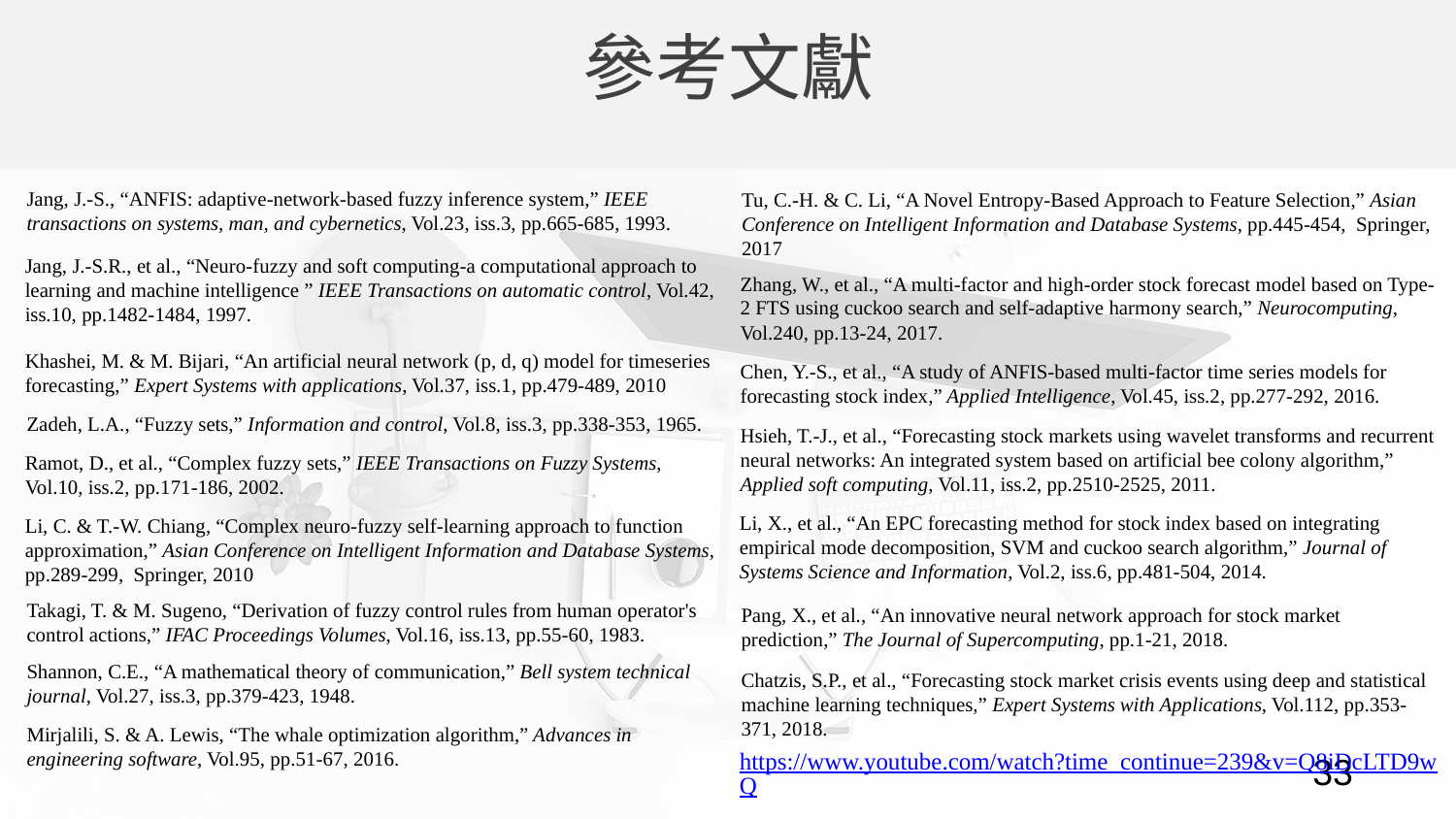

參考文獻
Jang, J.-S., “ANFIS: adaptive-network-based fuzzy inference system,” IEEE transactions on systems, man, and cybernetics, Vol.23, iss.3, pp.665-685, 1993.
Tu, C.-H. & C. Li, “A Novel Entropy-Based Approach to Feature Selection,” Asian Conference on Intelligent Information and Database Systems, pp.445-454,  Springer, 2017
Jang, J.-S.R., et al., “Neuro-fuzzy and soft computing-a computational approach to learning and machine intelligence ” IEEE Transactions on automatic control, Vol.42, iss.10, pp.1482-1484, 1997.
Zhang, W., et al., “A multi-factor and high-order stock forecast model based on Type-2 FTS using cuckoo search and self-adaptive harmony search,” Neurocomputing, Vol.240, pp.13-24, 2017.
Khashei, M. & M. Bijari, “An artificial neural network (p, d, q) model for timeseries forecasting,” Expert Systems with applications, Vol.37, iss.1, pp.479-489, 2010
Chen, Y.-S., et al., “A study of ANFIS-based multi-factor time series models for forecasting stock index,” Applied Intelligence, Vol.45, iss.2, pp.277-292, 2016.
Zadeh, L.A., “Fuzzy sets,” Information and control, Vol.8, iss.3, pp.338-353, 1965.
Hsieh, T.-J., et al., “Forecasting stock markets using wavelet transforms and recurrent neural networks: An integrated system based on artificial bee colony algorithm,” Applied soft computing, Vol.11, iss.2, pp.2510-2525, 2011.
Ramot, D., et al., “Complex fuzzy sets,” IEEE Transactions on Fuzzy Systems, Vol.10, iss.2, pp.171-186, 2002.
Li, X., et al., “An EPC forecasting method for stock index based on integrating empirical mode decomposition, SVM and cuckoo search algorithm,” Journal of Systems Science and Information, Vol.2, iss.6, pp.481-504, 2014.
Li, C. & T.-W. Chiang, “Complex neuro-fuzzy self-learning approach to function approximation,” Asian Conference on Intelligent Information and Database Systems, pp.289-299,  Springer, 2010
Takagi, T. & M. Sugeno, “Derivation of fuzzy control rules from human operator's control actions,” IFAC Proceedings Volumes, Vol.16, iss.13, pp.55-60, 1983.
Pang, X., et al., “An innovative neural network approach for stock market prediction,” The Journal of Supercomputing, pp.1-21, 2018.
Shannon, C.E., “A mathematical theory of communication,” Bell system technical journal, Vol.27, iss.3, pp.379-423, 1948.
Chatzis, S.P., et al., “Forecasting stock market crisis events using deep and statistical machine learning techniques,” Expert Systems with Applications, Vol.112, pp.353-371, 2018.
Mirjalili, S. & A. Lewis, “The whale optimization algorithm,” Advances in engineering software, Vol.95, pp.51-67, 2016.
https://www.youtube.com/watch?time_continue=239&v=Q8iDcLTD9wQ